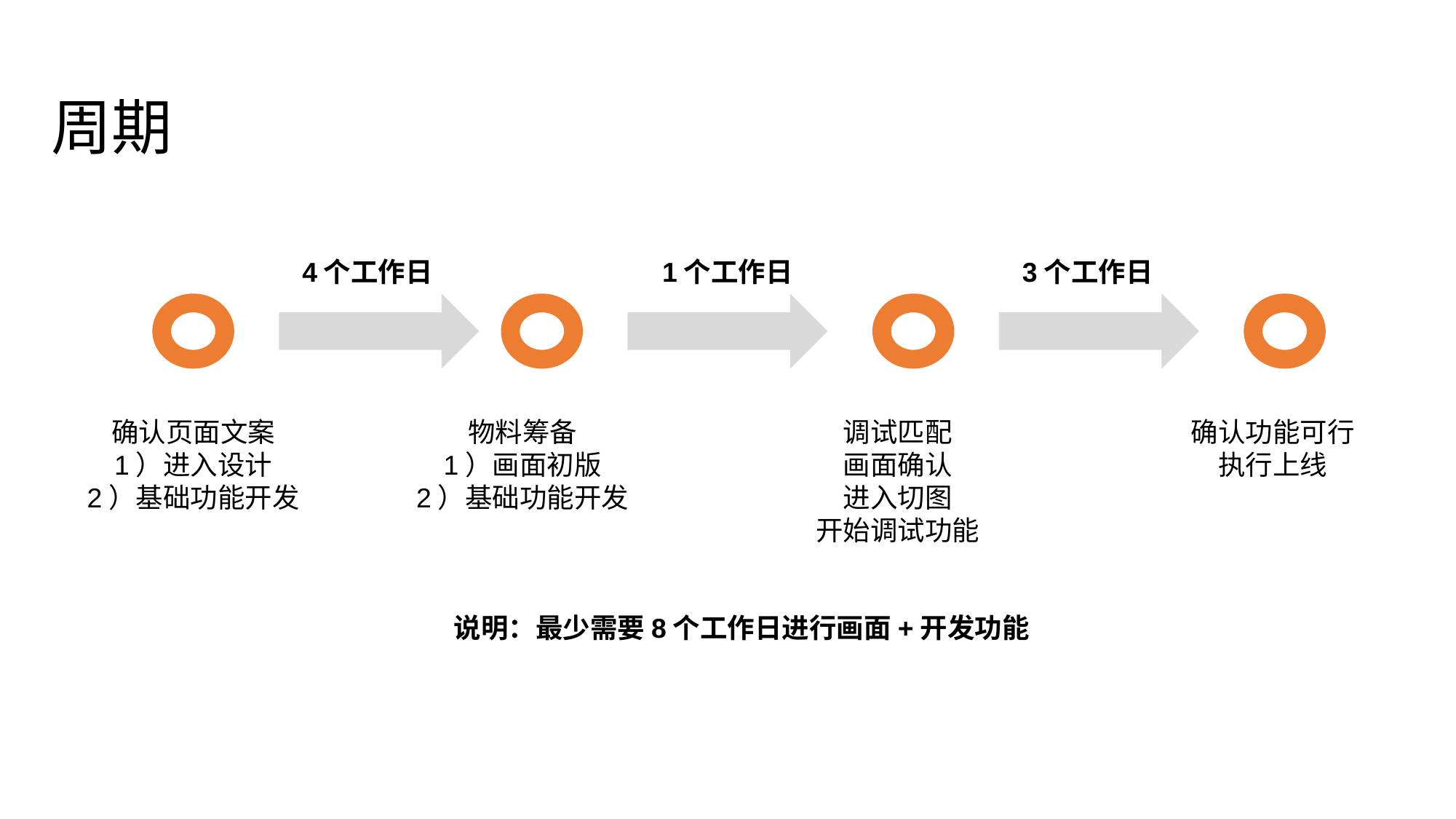

周期
4个工作日
1个工作日
3个工作日

确认页面文案
1）进入设计
2）基础功能开发
物料筹备
1）画面初版
2）基础功能开发
调试匹配
画面确认
进入切图
开始调试功能
确认功能可行
执行上线
说明：最少需要8个工作日进行画面+开发功能